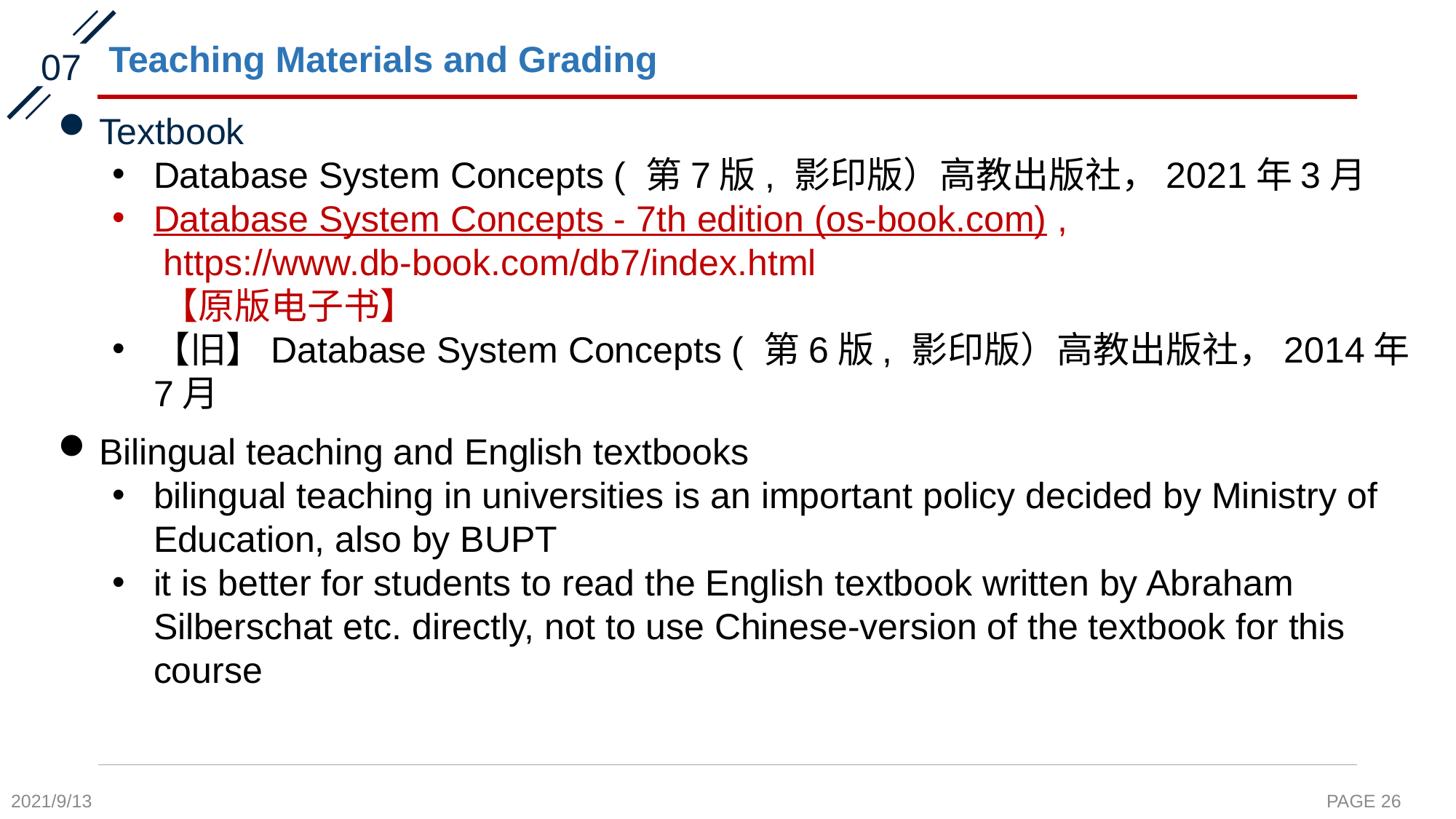

# Teaching Materials and Grading
07
Textbook
Database System Concepts ( 第7版, 影印版）高教出版社，2021年3月
Database System Concepts - 7th edition (os-book.com) ,
     https://www.db-book.com/db7/index.html
     【原版电子书】
【旧】Database System Concepts ( 第6版, 影印版）高教出版社，2014年7月
Bilingual teaching and English textbooks
bilingual teaching in universities is an important policy decided by Ministry of Education, also by BUPT
it is better for students to read the English textbook written by Abraham Silberschat etc. directly, not to use Chinese-version of the textbook for this course

2021/9/13
PAGE 26